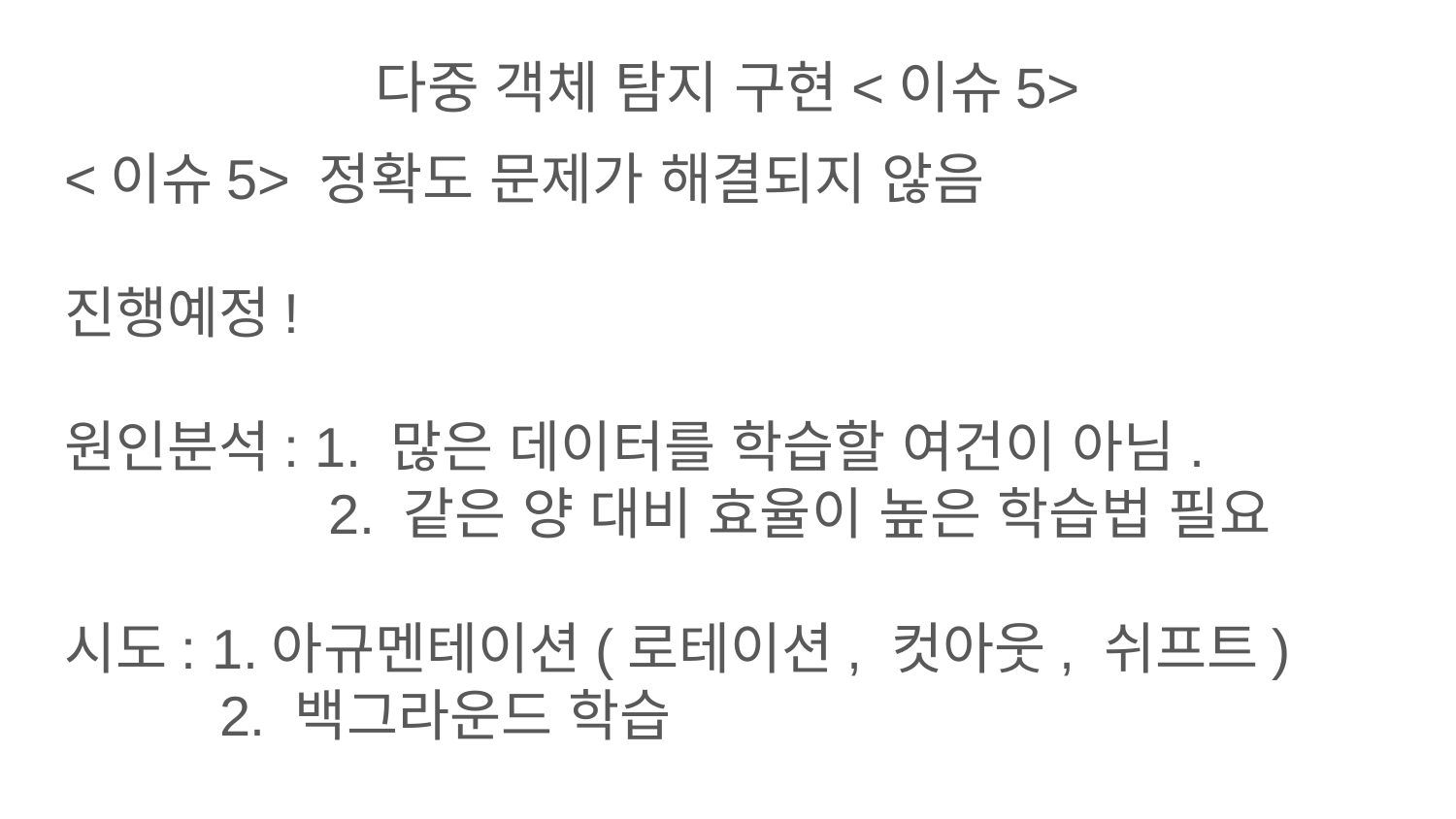

다중 객체 탐지 구현<이슈5>
<이슈5> 정확도 문제가 해결되지 않음

진행예정!

원인분석: 1. 많은 데이터를 학습할 여건이 아님.
                 2. 같은 양 대비 효율이 높은 학습법 필요

시도: 1.아규멘테이션(로테이션, 컷아웃, 쉬프트)
          2. 백그라운드 학습